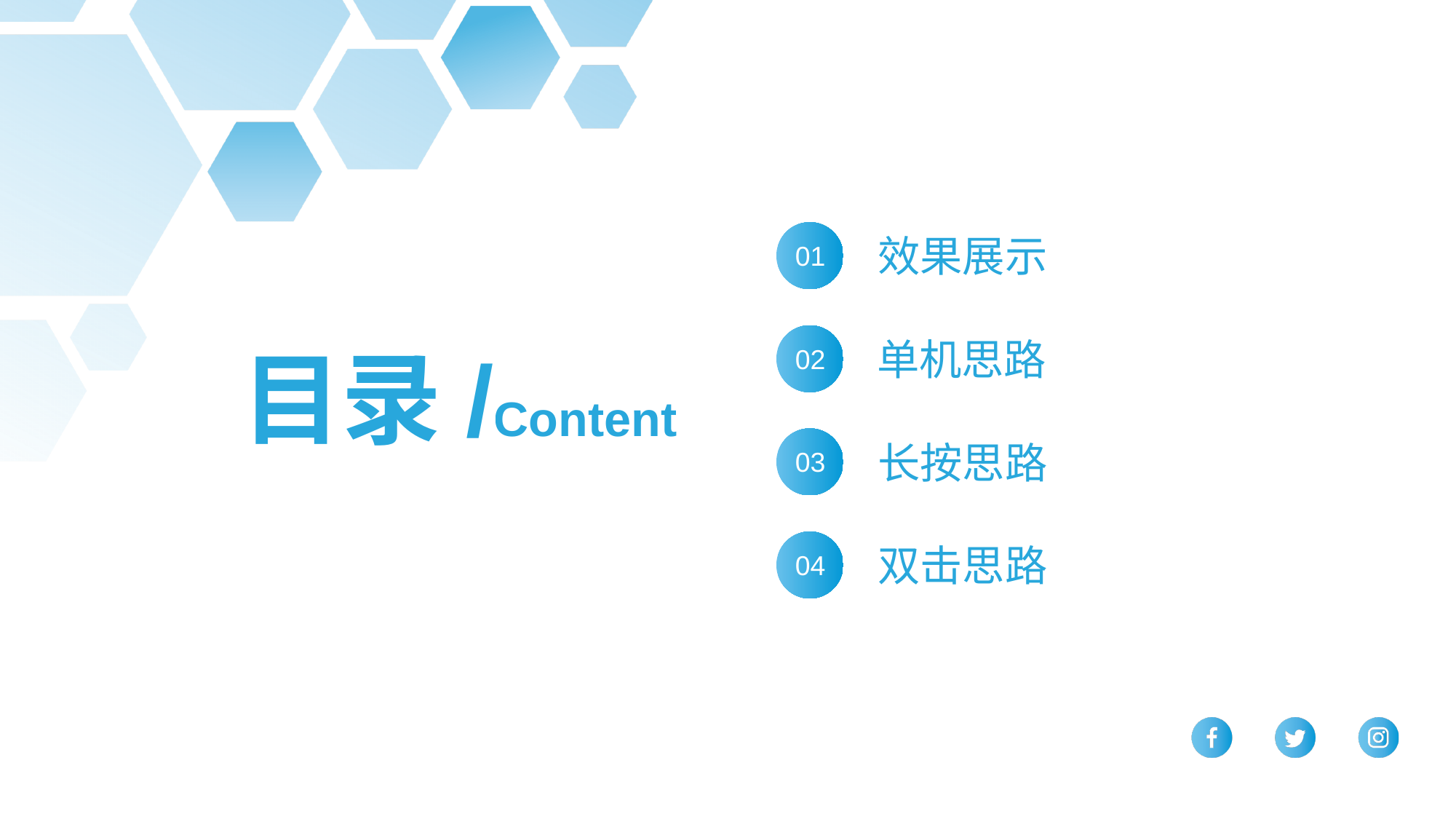

01
效果展示

02
单机思路
目录/Content

03
长按思路

04
双击思路